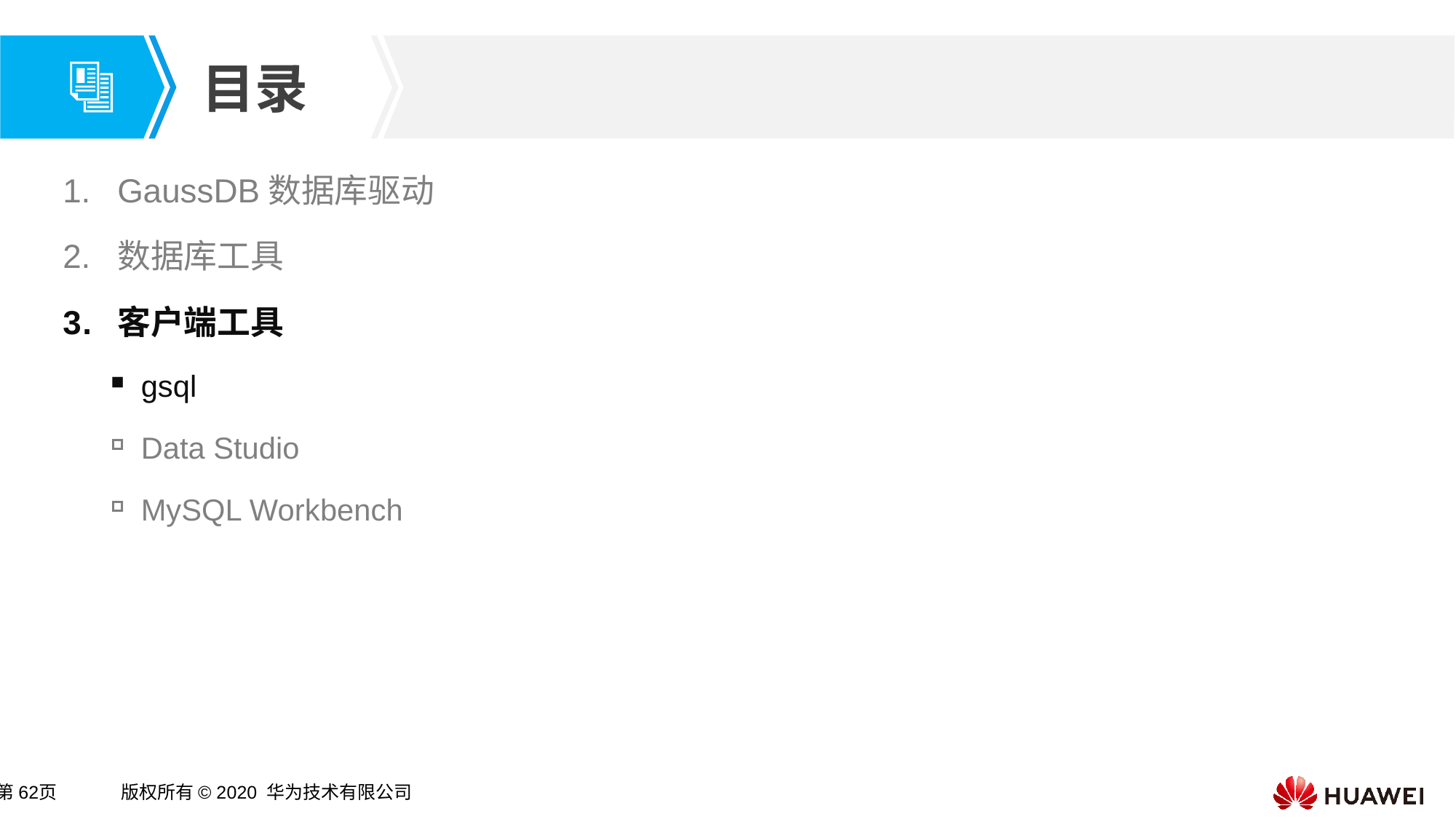

GaussDB数据库驱动
数据库工具
客户端工具
gsql
Data Studio
MySQL Workbench